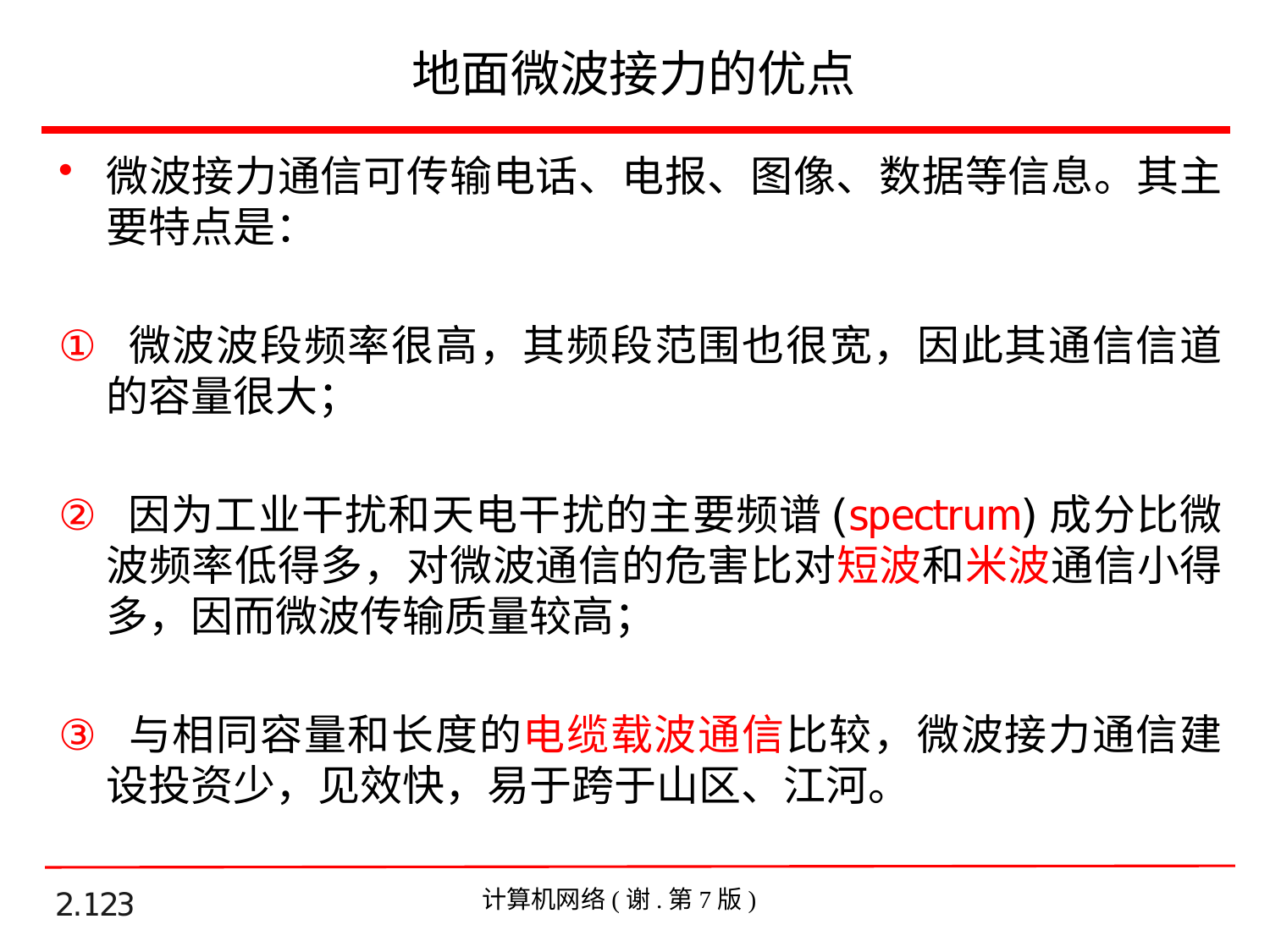

# 地面微波接力的优点
微波接力通信可传输电话、电报、图像、数据等信息。其主要特点是：

 微波波段频率很高，其频段范围也很宽，因此其通信信道的容量很大；

 因为工业干扰和天电干扰的主要频谱(spectrum)成分比微波频率低得多，对微波通信的危害比对短波和米波通信小得多，因而微波传输质量较高；

 与相同容量和长度的电缆载波通信比较，微波接力通信建设投资少，见效快，易于跨于山区、江河。